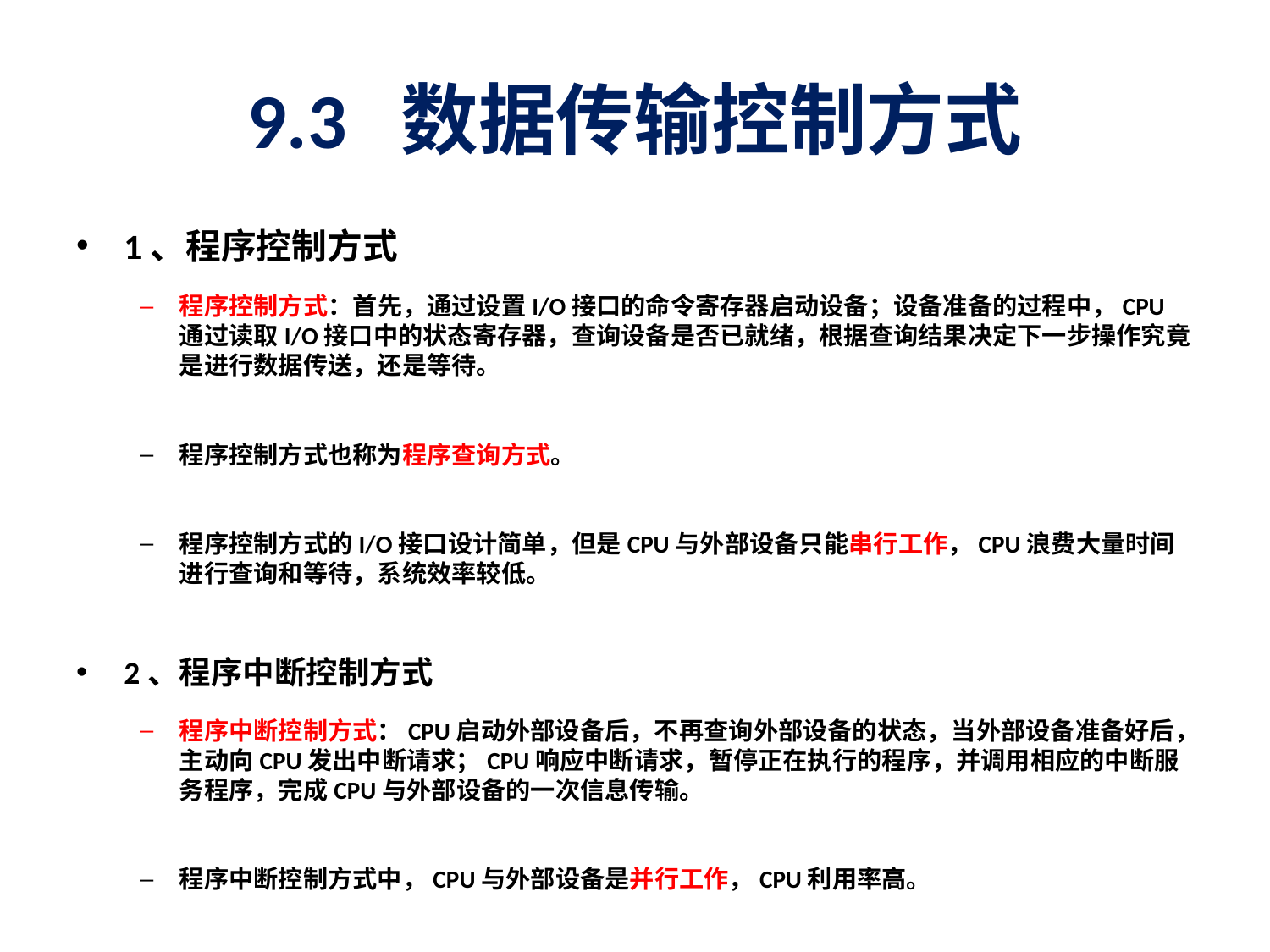

# 9.3  数据传输控制方式
1、程序控制方式

程序控制方式：首先，通过设置I/O接口的命令寄存器启动设备；设备准备的过程中，CPU通过读取I/O接口中的状态寄存器，查询设备是否已就绪，根据查询结果决定下一步操作究竟是进行数据传送，还是等待。

程序控制方式也称为程序查询方式。

程序控制方式的I/O接口设计简单，但是CPU与外部设备只能串行工作，CPU浪费大量时间进行查询和等待，系统效率较低。

2、程序中断控制方式

程序中断控制方式：CPU启动外部设备后，不再查询外部设备的状态，当外部设备准备好后，主动向CPU发出中断请求；CPU响应中断请求，暂停正在执行的程序，并调用相应的中断服务程序，完成CPU与外部设备的一次信息传输。

程序中断控制方式中，CPU与外部设备是并行工作，CPU利用率高。